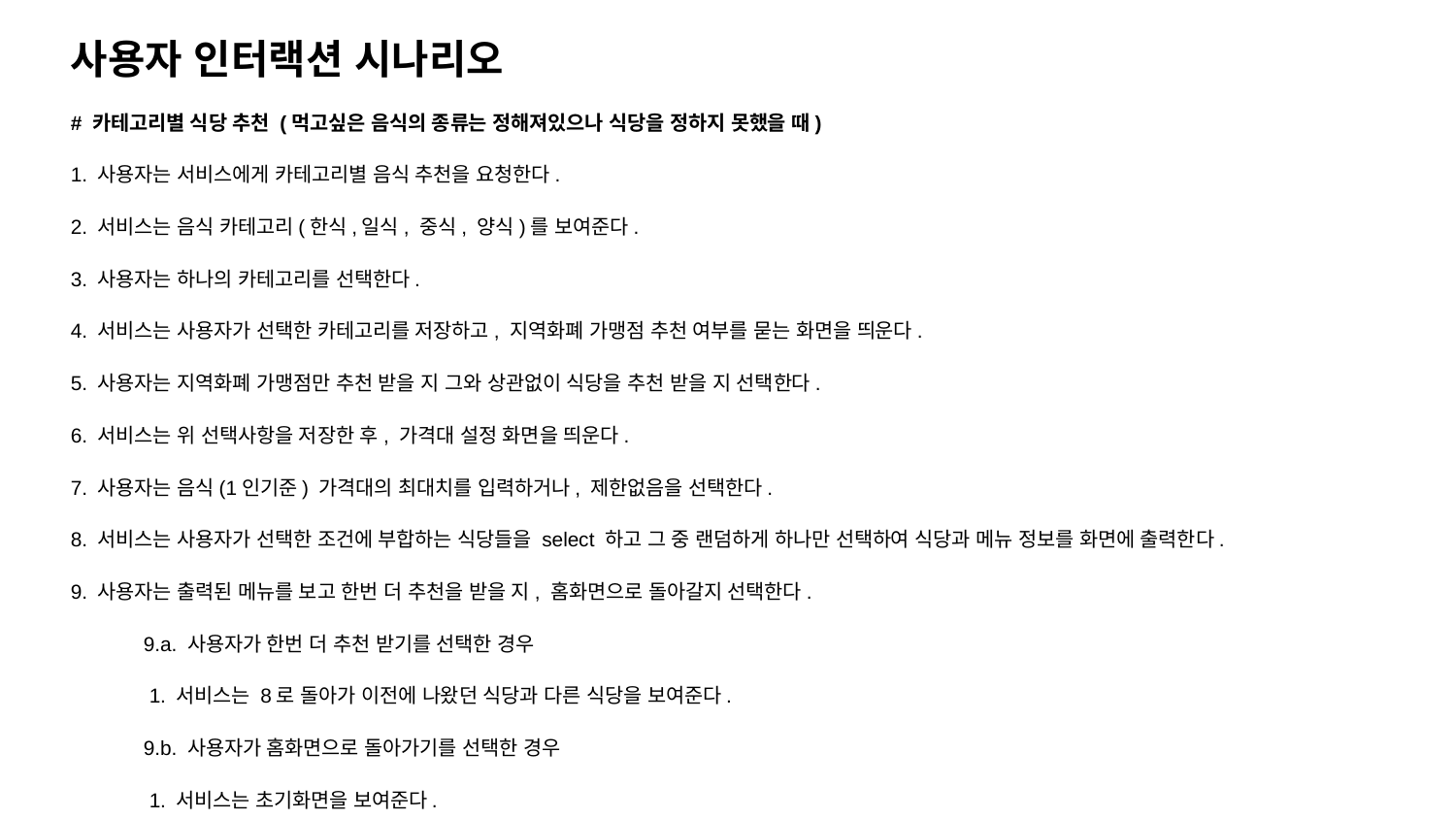

사용자 인터랙션 시나리오
# 카테고리별 식당 추천 (먹고싶은 음식의 종류는 정해져있으나 식당을 정하지 못했을 때)
1. 사용자는 서비스에게 카테고리별 음식 추천을 요청한다.
2. 서비스는 음식 카테고리(한식,일식, 중식, 양식)를 보여준다.
3. 사용자는 하나의 카테고리를 선택한다.
4. 서비스는 사용자가 선택한 카테고리를 저장하고, 지역화폐 가맹점 추천 여부를 묻는 화면을 띄운다.
5. 사용자는 지역화폐 가맹점만 추천 받을 지 그와 상관없이 식당을 추천 받을 지 선택한다.
6. 서비스는 위 선택사항을 저장한 후, 가격대 설정 화면을 띄운다.
7. 사용자는 음식(1인기준) 가격대의 최대치를 입력하거나, 제한없음을 선택한다.
8. 서비스는 사용자가 선택한 조건에 부합하는 식당들을 select 하고 그 중 랜덤하게 하나만 선택하여 식당과 메뉴 정보를 화면에 출력한다.
9. 사용자는 출력된 메뉴를 보고 한번 더 추천을 받을 지, 홈화면으로 돌아갈지 선택한다.
9.a. 사용자가 한번 더 추천 받기를 선택한 경우
 1. 서비스는 8로 돌아가 이전에 나왔던 식당과 다른 식당을 보여준다.
9.b. 사용자가 홈화면으로 돌아가기를 선택한 경우
 1. 서비스는 초기화면을 보여준다.